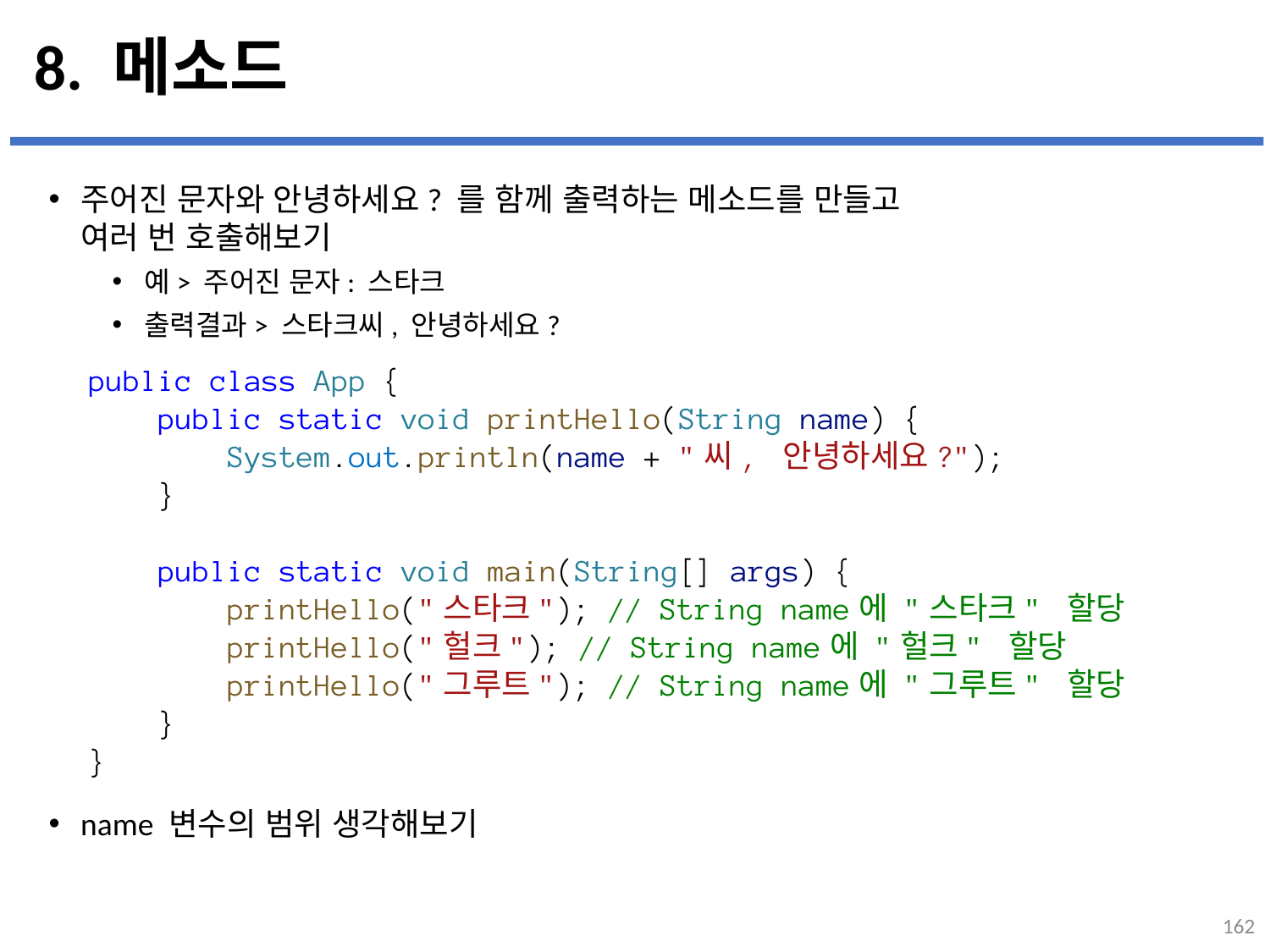

# 8. 메소드
주어진 문자와 안녕하세요? 를 함께 출력하는 메소드를 만들고
여러 번 호출해보기
예> 주어진 문자: 스타크
출력결과> 스타크씨, 안녕하세요?

name 변수의 범위 생각해보기
...

설명
public class App {
    public static void printHello(String name) {
        System.out.println(name + "씨, 안녕하세요?");
    }
    public static void main(String[] args) {
        printHello("스타크"); // String name에 "스타크" 할당
        printHello("헐크"); // String name에 "헐크" 할당
        printHello("그루트"); // String name에 "그루트" 할당
    }
}
162